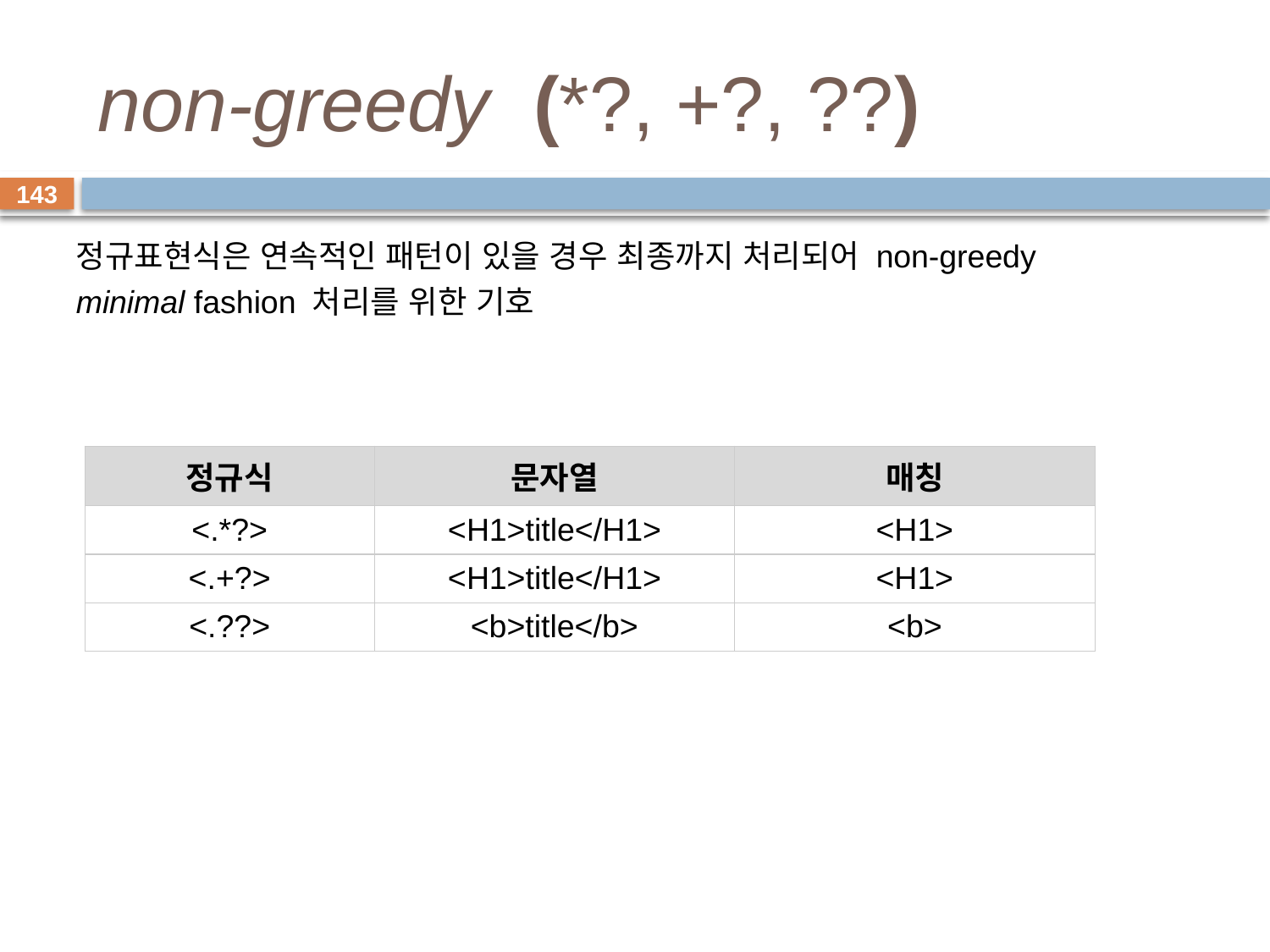

# non-greedy  (*?, +?, ??)
143
정규표현식은 연속적인 패턴이 있을 경우 최종까지 처리되어 non-greedy minimal fashion 처리를 위한 기호
| 정규식 | 문자열 | 매칭 |
| --- | --- | --- |
| <.\*?> | <H1>title</H1> | <H1> |
| <.+?> | <H1>title</H1> | <H1> |
| <.??> | <b>title</b> | <b> |